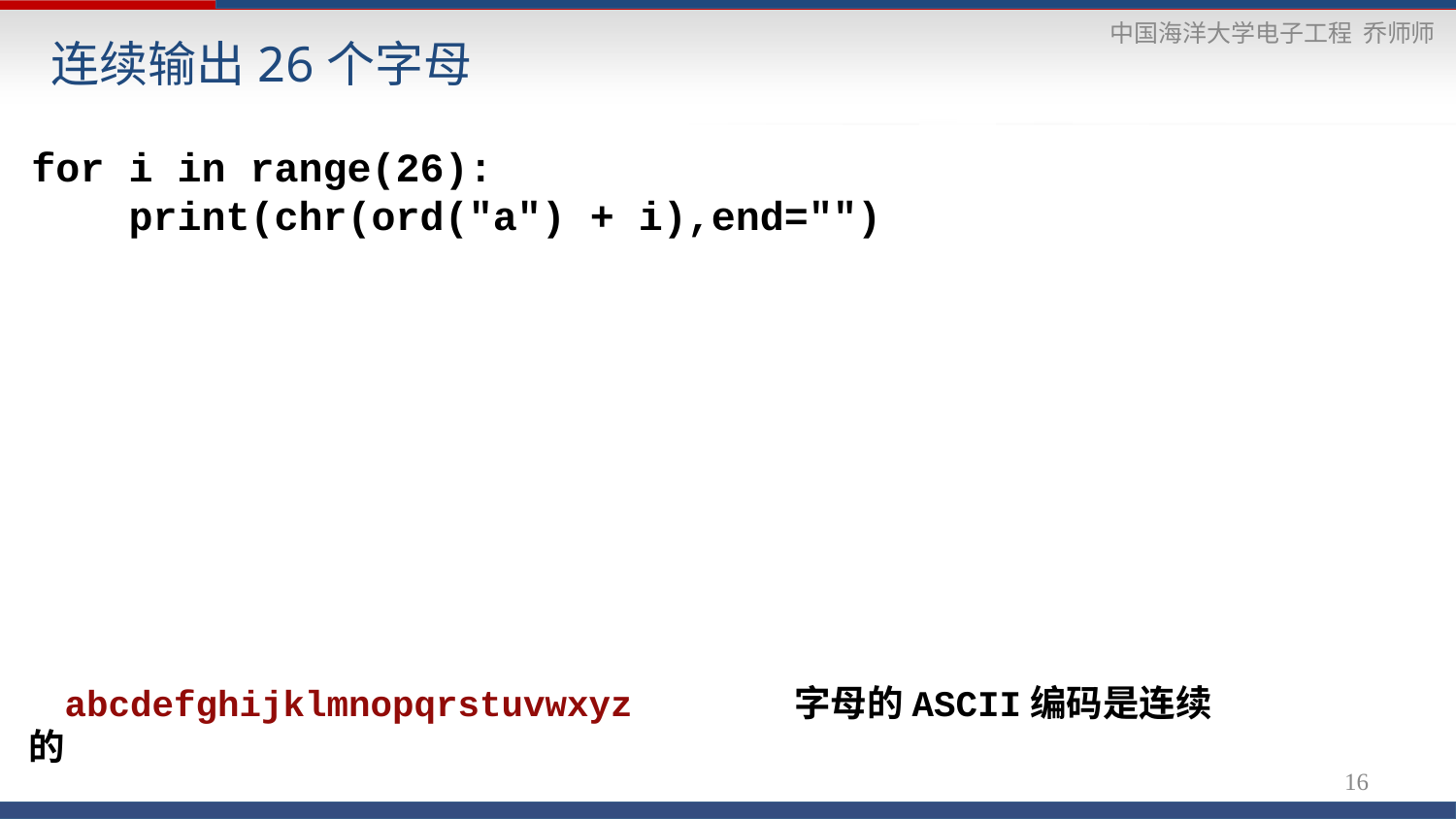

# 连续输出26个字母
for i in range(26):
    print(chr(ord("a") + i),end="")

abcdefghijklmnopqrstuvwxyz       字母的ASCII编码是连续的
16